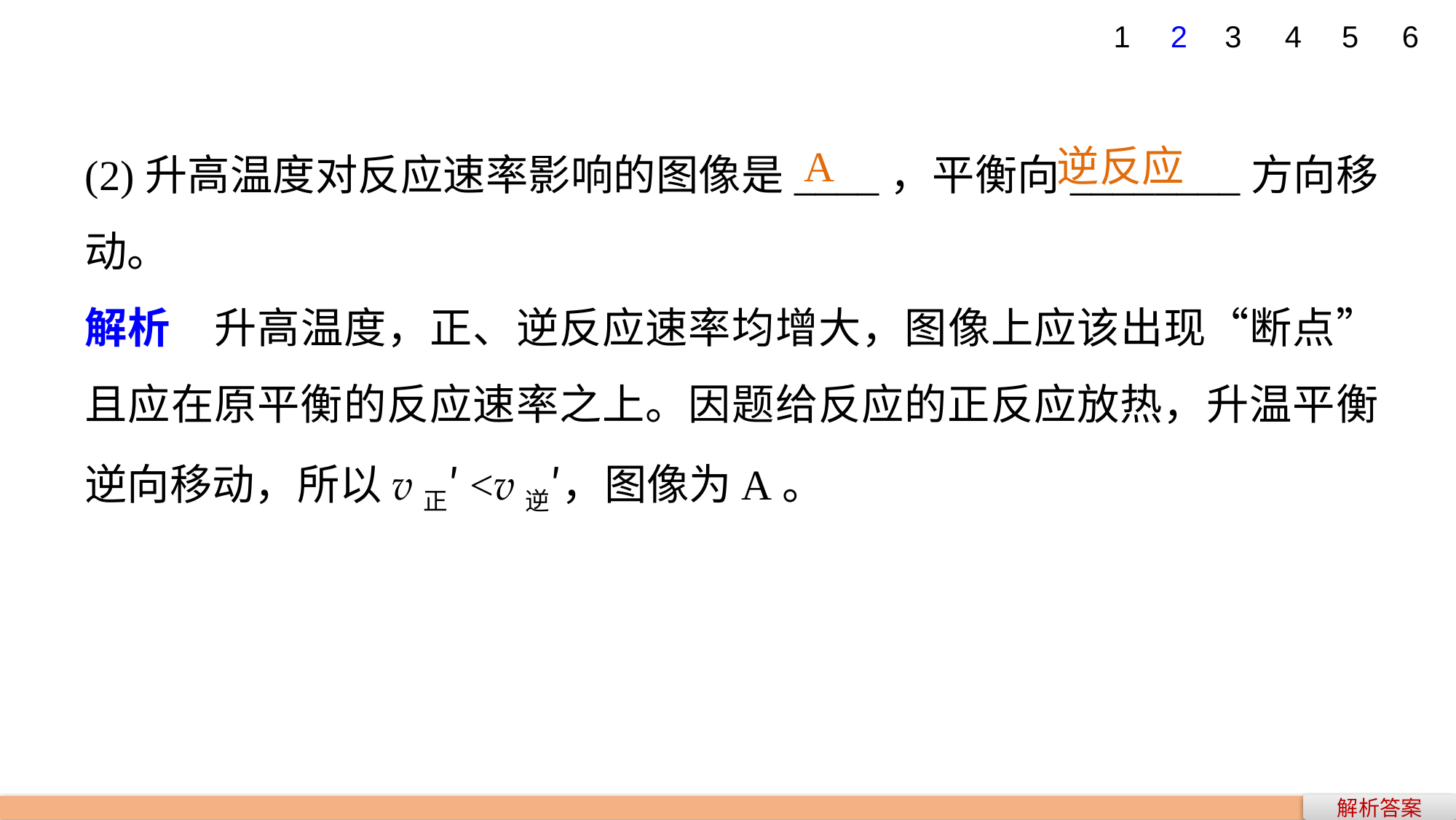

1
2
3
4
5
6
(2)升高温度对反应速率影响的图像是____，平衡向________方向移动。
解析　升高温度，正、逆反应速率均增大，图像上应该出现“断点”且应在原平衡的反应速率之上。因题给反应的正反应放热，升温平衡逆向移动，所以v正′<v逆′，图像为A。
A　                  逆反应
解析答案